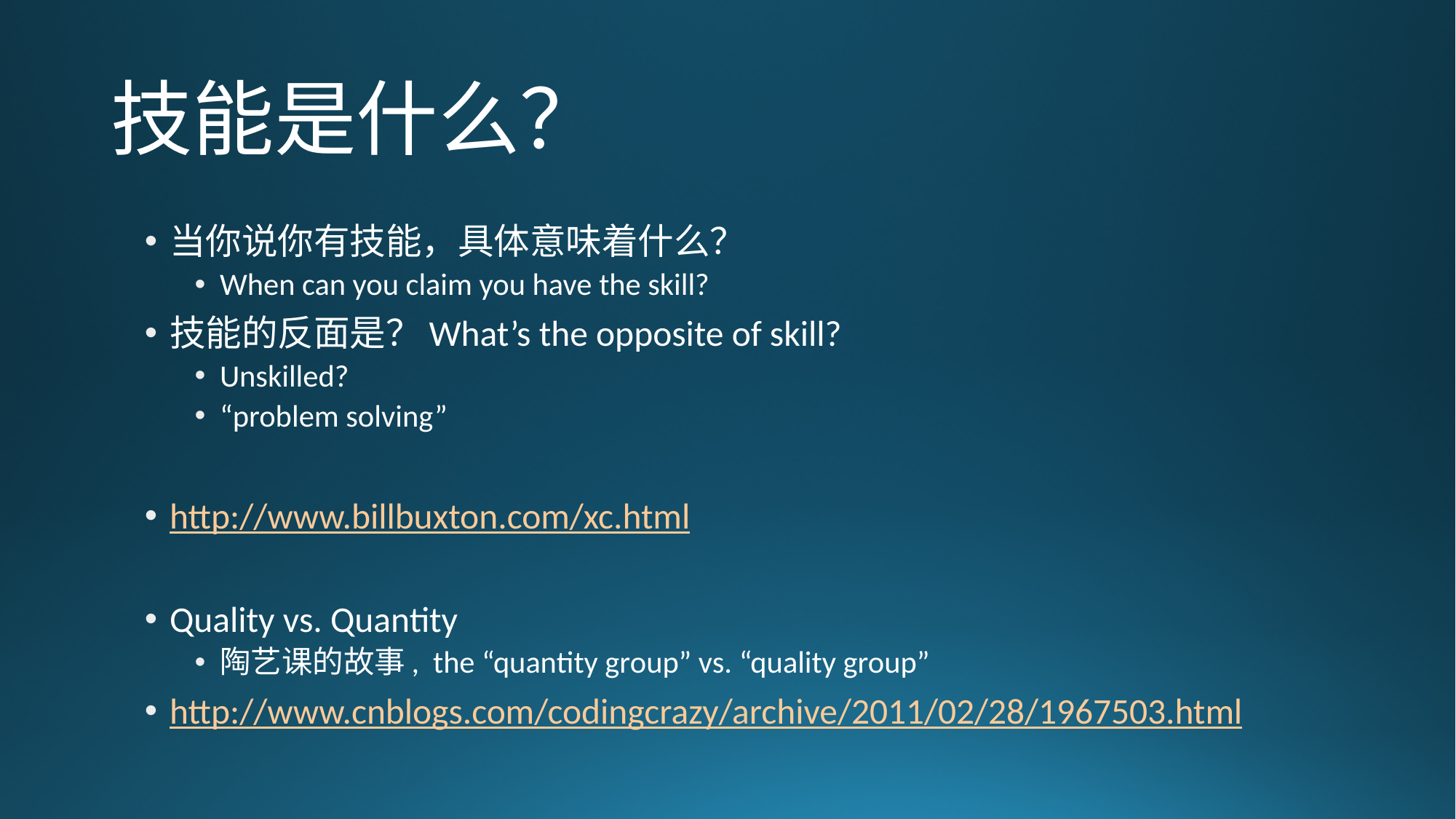

# 技能是什么？
当你说你有技能，具体意味着什么？
When can you claim you have the skill?
技能的反面是？What’s the opposite of skill?
Unskilled?
“problem solving”

http://www.billbuxton.com/xc.html

Quality vs. Quantity
陶艺课的故事,  the “quantity group” vs. “quality group”
http://www.cnblogs.com/codingcrazy/archive/2011/02/28/1967503.html